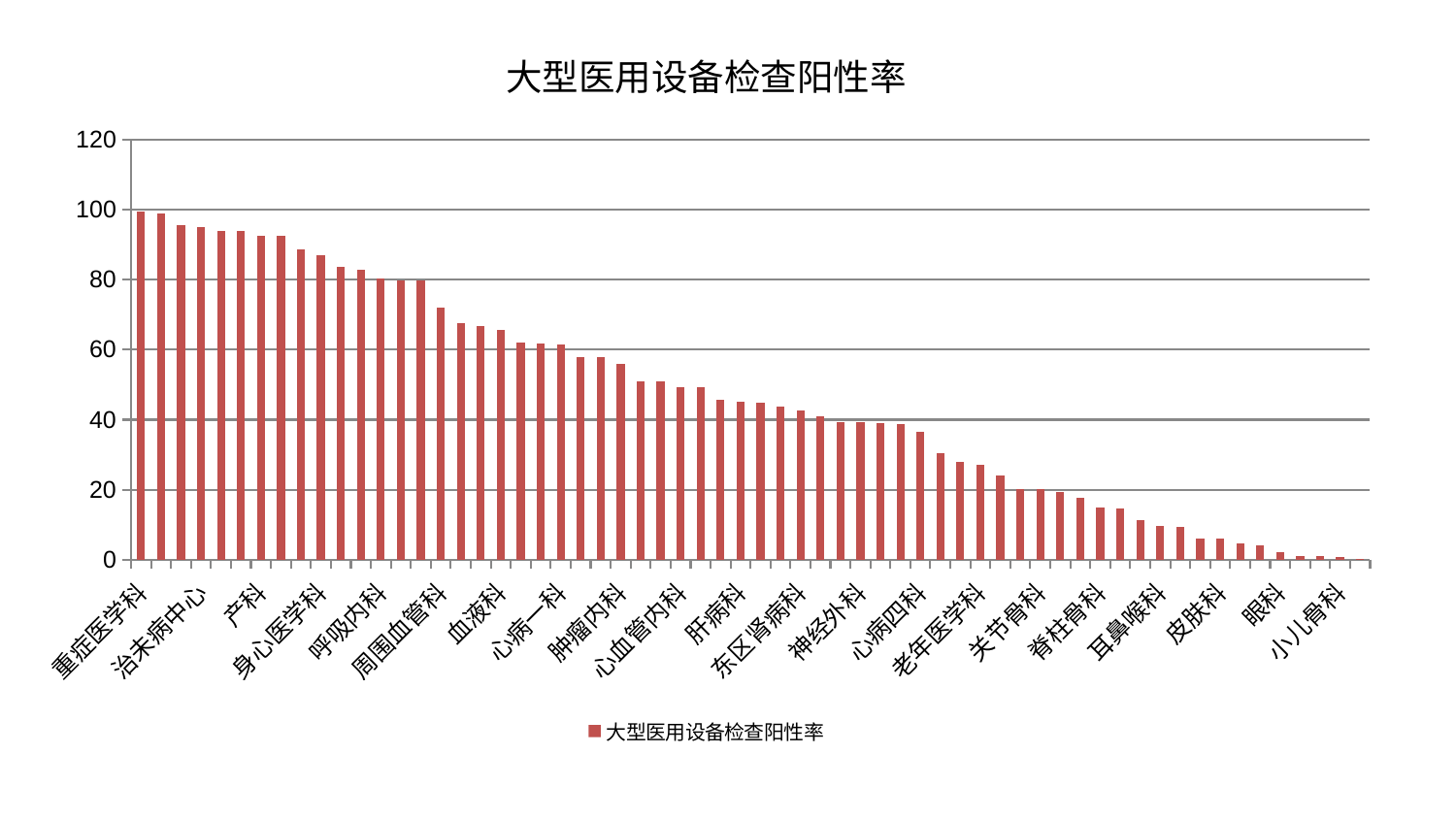

### Chart: 大型医用设备检查阳性率

| Category | 大型医用设备检查阳性率 |
|---|---|
| 重症医学科 | 99.44303346480497 |
| 运动损伤骨科 | 98.86008855503978 |
| 风湿病科 | 95.6480599325563 |
| 治未病中心 | 95.01717147269113 |
| 泌尿外科 | 93.99598620125111 |
| 中医经典科 | 93.91082129905593 |
| 产科 | 92.55431657180499 |
| 胸外科 | 92.43028226965026 |
| 妇二科 | 88.6914348992485 |
| 身心医学科 | 86.8947816485298 |
| 美容皮肤科 | 83.76158406235517 |
| 普通外科 | 82.85145647058911 |
| 呼吸内科 | 80.4222395165429 |
| 儿科 | 79.82249149193719 |
| 肛肠科 | 79.64267919358139 |
| 周围血管科 | 72.12535020153807 |
| 小儿推拿科 | 67.69889440483425 |
| 肾脏内科 | 66.83242020268926 |
| 血液科 | 65.54995125605076 |
| 乳腺甲状腺外科 | 61.9629056544988 |
| 综合内科 | 61.738319974874315 |
| 心病一科 | 61.47433649281355 |
| 推拿科 | 58.03283216601558 |
| 脑病一科 | 58.023221126646796 |
| 肿瘤内科 | 55.989984634381116 |
| 妇科 | 51.04460941025779 |
| 脾胃病科 | 50.99442565575605 |
| 心血管内科 | 49.297548976107095 |
| 康复科 | 49.18968054059529 |
| 妇科妇二科合并 | 45.716774346720854 |
| 肝病科 | 45.00142752962171 |
| 心病二科 | 44.81608590714252 |
| 神经内科 | 43.70321426449419 |
| 东区肾病科 | 42.55574787118444 |
| 消化内科 | 41.036701060998816 |
| 心病三科 | 39.40396237104713 |
| 神经外科 | 39.244604214906055 |
| 西区重症医学科 | 39.11962736385646 |
| 脑病二科 | 38.75916779813271 |
| 心病四科 | 36.41199571268956 |
| 针灸科 | 30.479899676687094 |
| 微创骨科 | 27.8373702271711 |
| 老年医学科 | 27.232112371429395 |
| 显微骨科 | 24.062425373534357 |
| 内分泌科 | 20.104223746685832 |
| 关节骨科 | 20.058791006242927 |
| 中医外治中心 | 19.434025044263194 |
| 男科 | 17.78919223910269 |
| 脊柱骨科 | 14.807703219249003 |
| 肝胆外科 | 14.51555970349121 |
| 脾胃科消化科合并 | 11.352144284897037 |
| 耳鼻喉科 | 9.777986767542334 |
| 东区重症医学科 | 9.436996312703938 |
| 脑病三科 | 6.147545077984651 |
| 皮肤科 | 6.008792508125582 |
| 口腔科 | 4.599028564886631 |
| 肾病科 | 4.228217237648213 |
| 眼科 | 2.1761623539898967 |
| 创伤骨科 | 1.0346895501639697 |
| 医院 | 0.9486 |
| 小儿骨科 | 0.6455510174628643 |
| 骨科 | 0.179942742717909 |
19